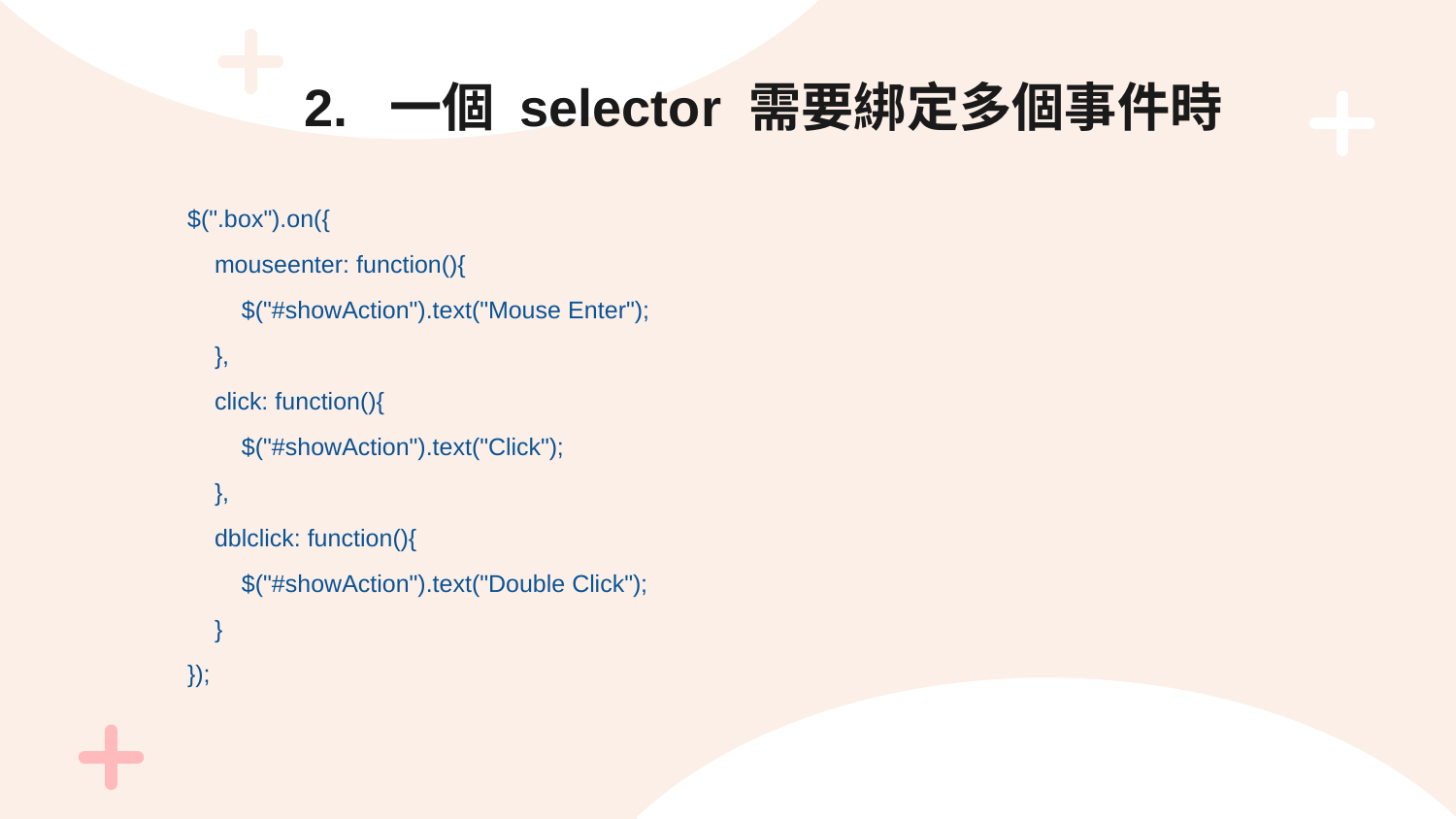

# 2.  一個 selector 需要綁定多個事件時
$(".box").on({
    mouseenter: function(){
        $("#showAction").text("Mouse Enter");
    },
    click: function(){
        $("#showAction").text("Click");
    },
    dblclick: function(){
        $("#showAction").text("Double Click");
    }
});